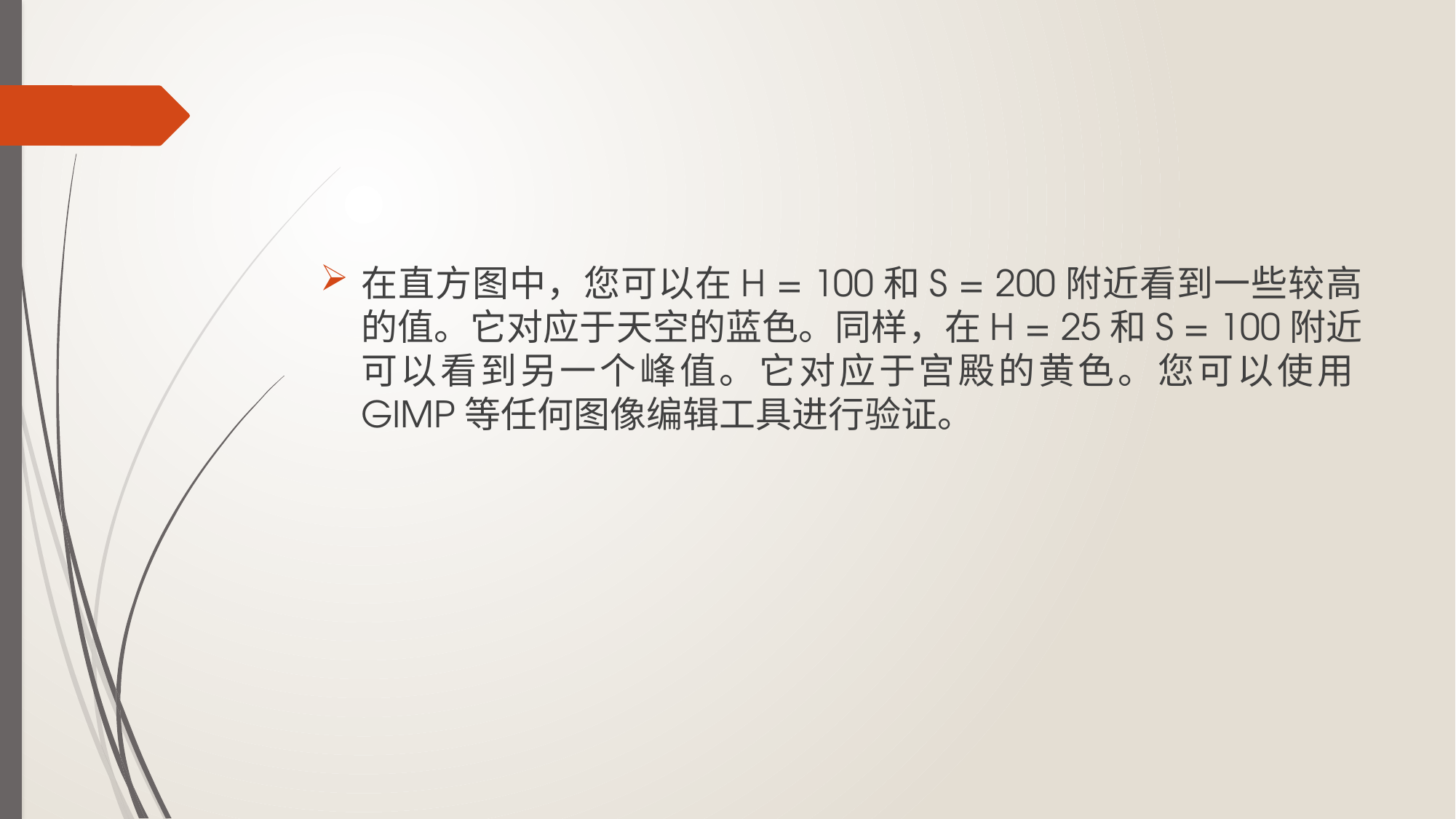

#
在直方图中，您可以在H = 100和S = 200附近看到一些较高的值。它对应于天空的蓝色。同样，在H = 25和S = 100附近可以看到另一个峰值。它对应于宫殿的黄色。您可以使用GIMP等任何图像编辑工具进行验证。